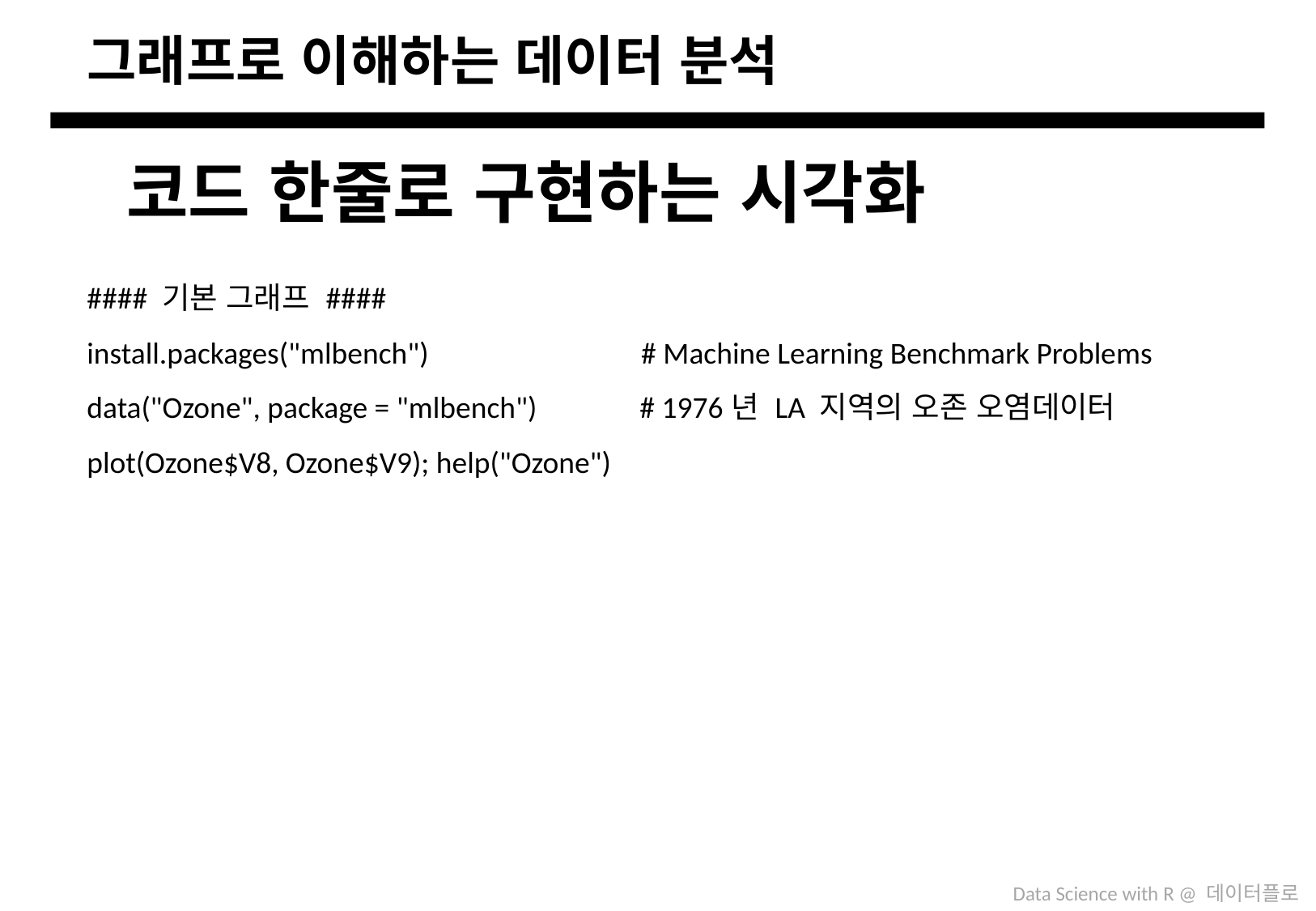

# 그래프로 이해하는 데이터 분석
코드 한줄로 구현하는 시각화

#### 기본 그래프 ####
install.packages("mlbench")                               # Machine Learning Benchmark Problems
data("Ozone", package = "mlbench")               # 1976년 LA 지역의 오존 오염데이터
plot(Ozone$V8, Ozone$V9); help("Ozone")